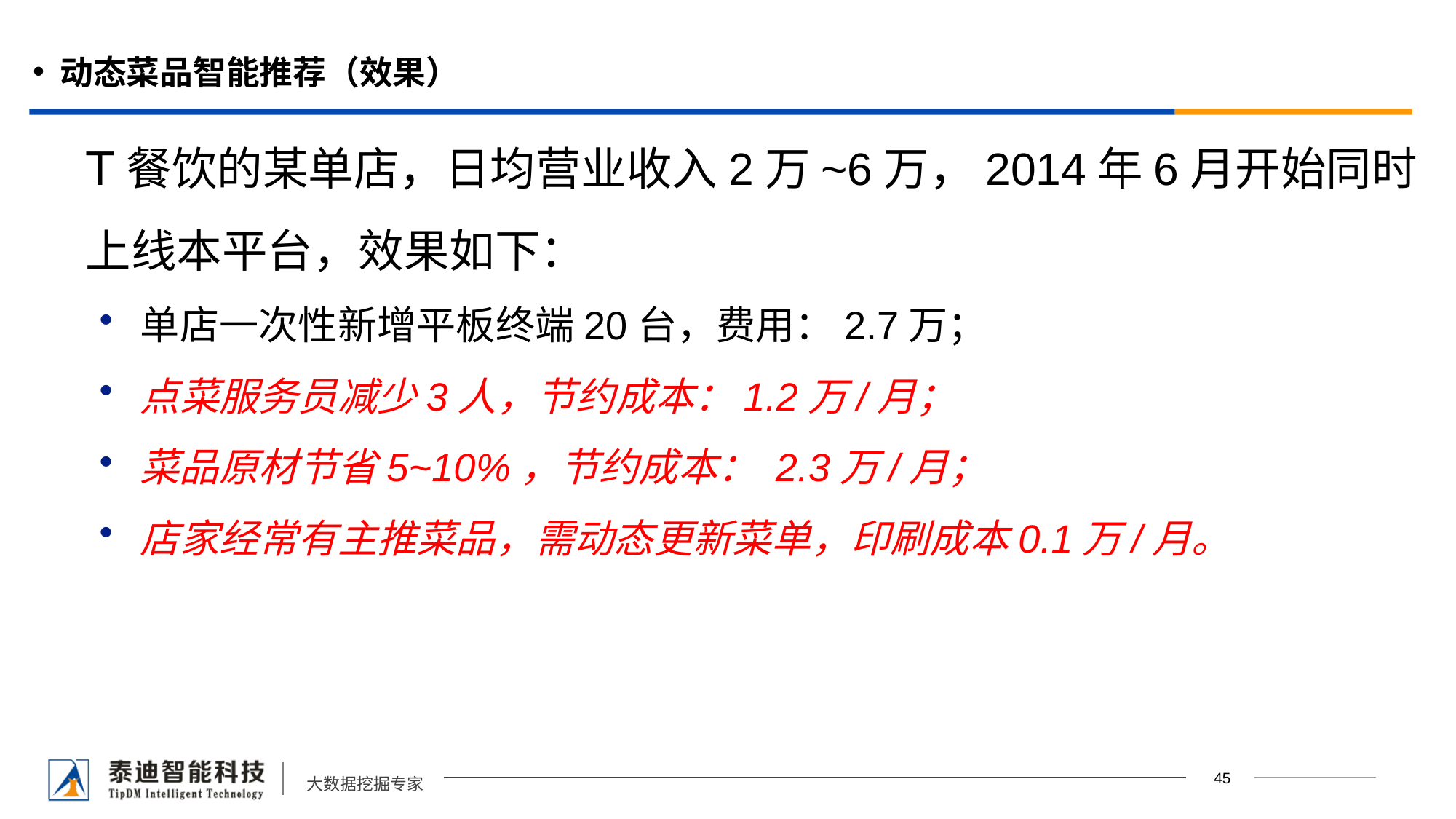

动态菜品智能推荐（效果）
   T餐饮的某单店，日均营业收入2万~6万，2014年6月开始同时上线本平台，效果如下：
单店一次性新增平板终端20台，费用：2.7万；
点菜服务员减少3人，节约成本：1.2万/月；
菜品原材节省5~10%，节约成本： 2.3万/月；
店家经常有主推菜品，需动态更新菜单，印刷成本0.1万/月。